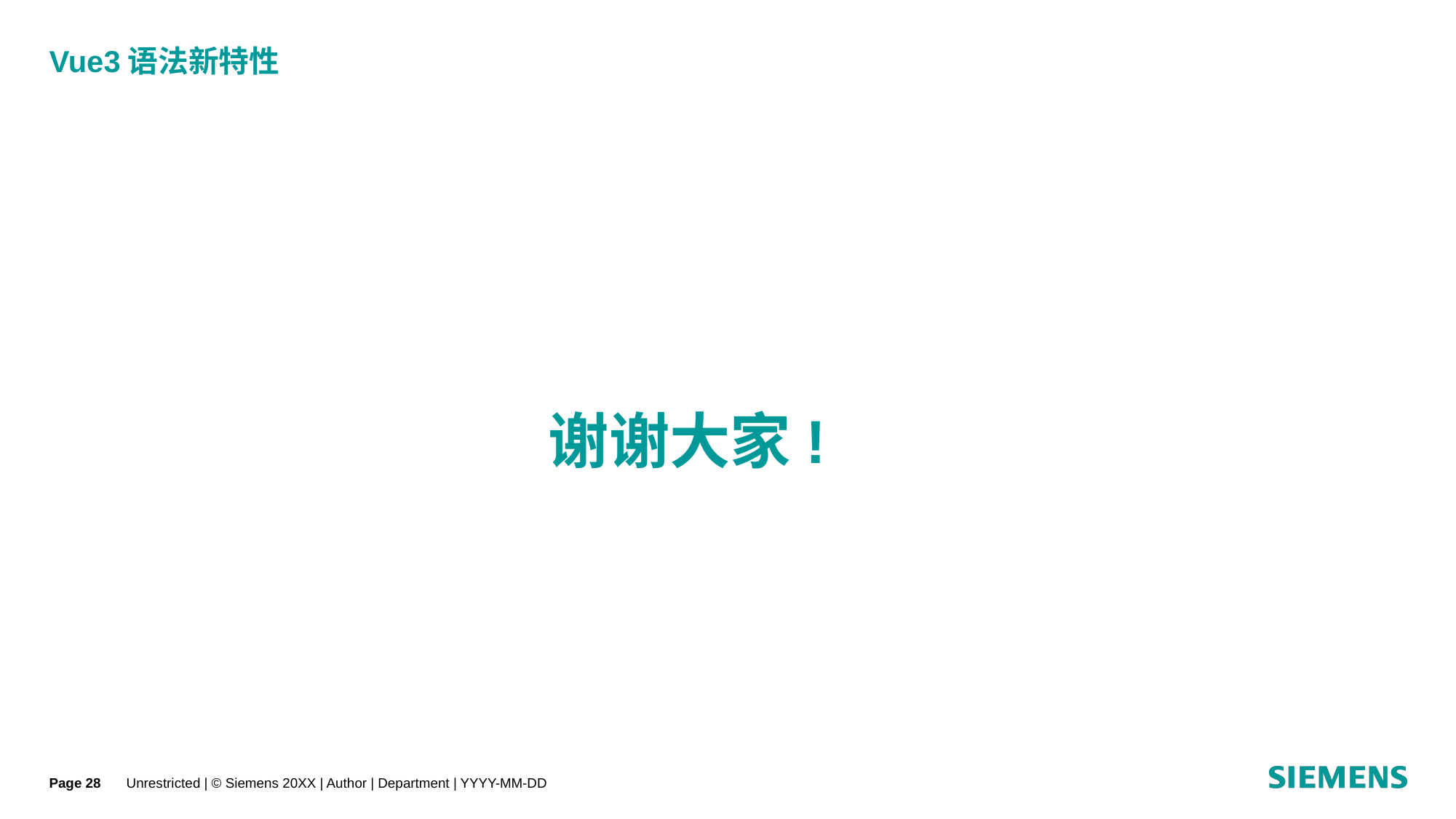

# Vue3语法新特性
谢谢大家!
Page 28
Unrestricted | © Siemens 20XX | Author | Department | YYYY-MM-DD